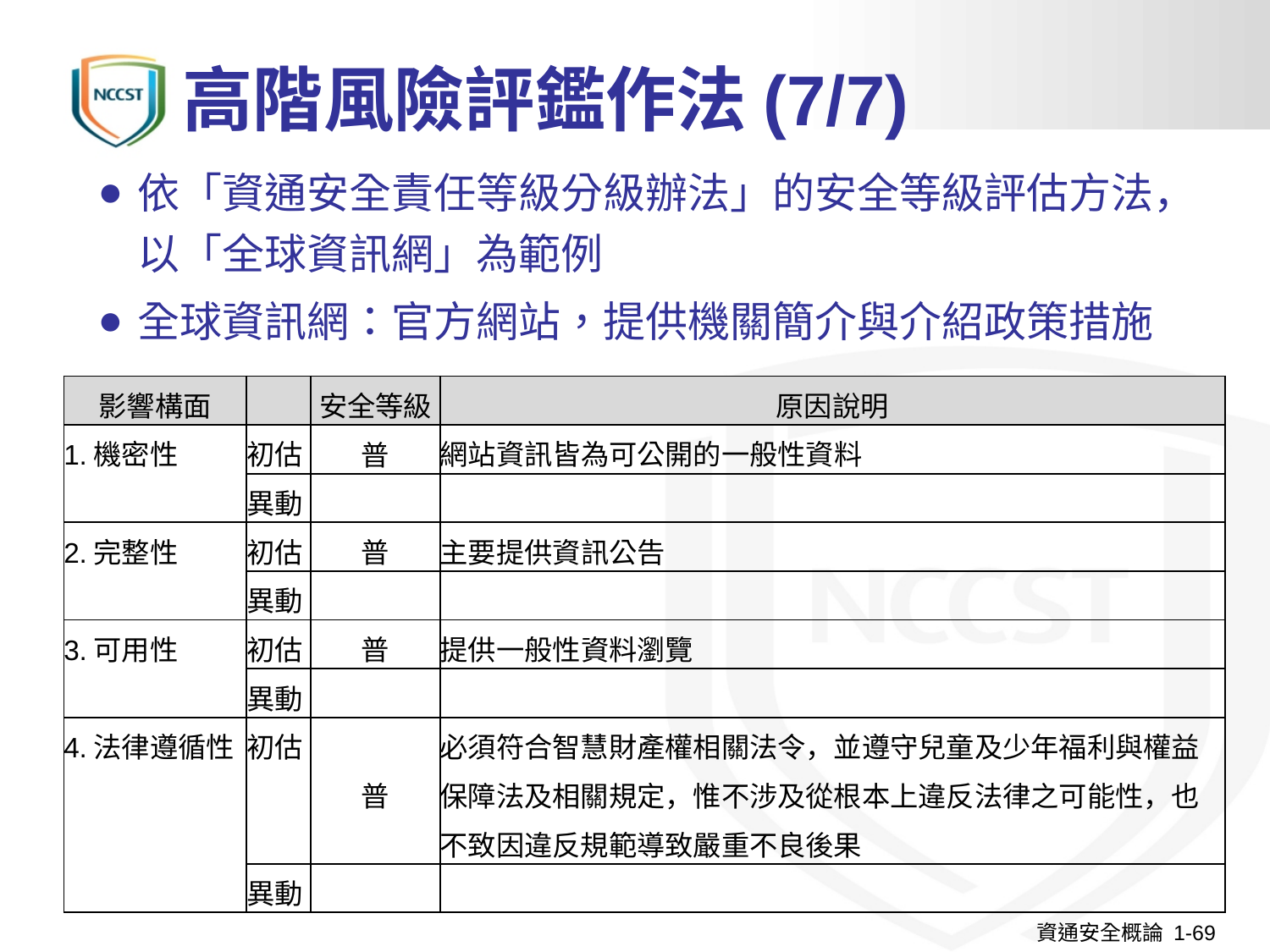

# 高階風險評鑑作法(7/7)
依「資通安全責任等級分級辦法」的安全等級評估方法，以「全球資訊網」為範例
全球資訊網：官方網站，提供機關簡介與介紹政策措施
| 影響構面 |  | 安全等級 | 原因說明 |
| --- | --- | --- | --- |
| 1.機密性 | 初估 | 普 | 網站資訊皆為可公開的一般性資料 |
|  | 異動 |  |  |
| 2.完整性 | 初估 | 普 | 主要提供資訊公告 |
|  | 異動 |  |  |
| 3.可用性 | 初估 | 普 | 提供一般性資料瀏覽 |
|  | 異動 |  |  |
| 4.法律遵循性 | 初估 | 普 | 必須符合智慧財產權相關法令，並遵守兒童及少年福利與權益保障法及相關規定，惟不涉及從根本上違反法律之可能性，也不致因違反規範導致嚴重不良後果 |
|  | 異動 |  |  |